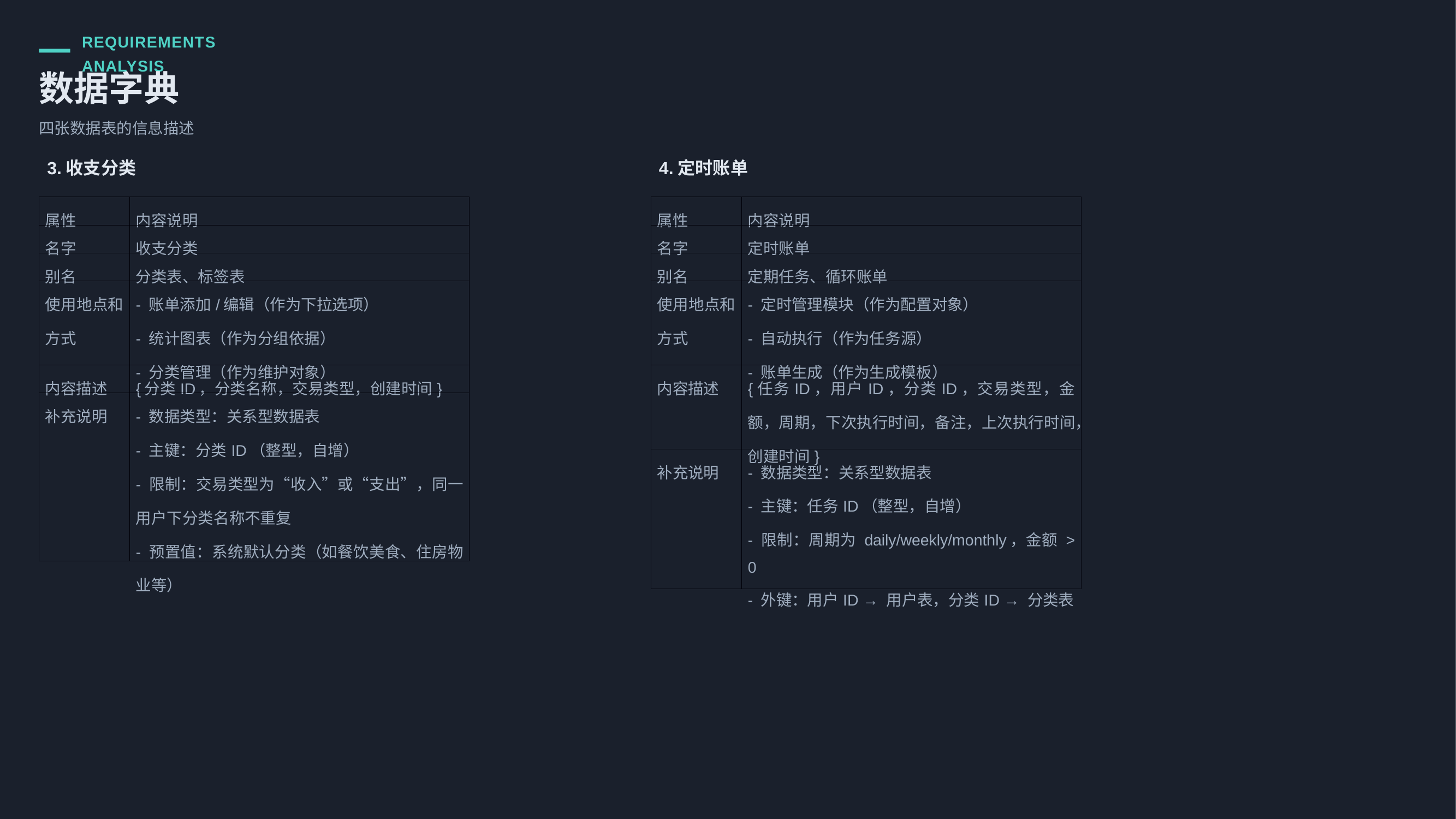

REQUIREMENTS ANALYSIS

数据字典
四张数据表的信息描述
3.收支分类
4.定时账单
| 属性 | 内容说明 |
| --- | --- |
| 名字 | 收支分类 |
| 别名 | 分类表、标签表 |
| 使用地点和方式 | - 账单添加/编辑（作为下拉选项） - 统计图表（作为分组依据） - 分类管理（作为维护对象） |
| 内容描述 | {分类ID，分类名称，交易类型，创建时间} |
| 补充说明 | - 数据类型：关系型数据表 - 主键：分类ID（整型，自增） - 限制：交易类型为“收入”或“支出”，同一用户下分类名称不重复 - 预置值：系统默认分类（如餐饮美食、住房物业等） |
| 属性 | 内容说明 |
| --- | --- |
| 名字 | 定时账单 |
| 别名 | 定期任务、循环账单 |
| 使用地点和方式 | - 定时管理模块（作为配置对象） - 自动执行（作为任务源） - 账单生成（作为生成模板） |
| 内容描述 | {任务ID，用户ID，分类ID，交易类型，金额，周期，下次执行时间，备注，上次执行时间，创建时间} |
| 补充说明 | - 数据类型：关系型数据表 - 主键：任务ID（整型，自增） - 限制：周期为 daily/weekly/monthly，金额 > 0 - 外键：用户ID → 用户表，分类ID → 分类表 |